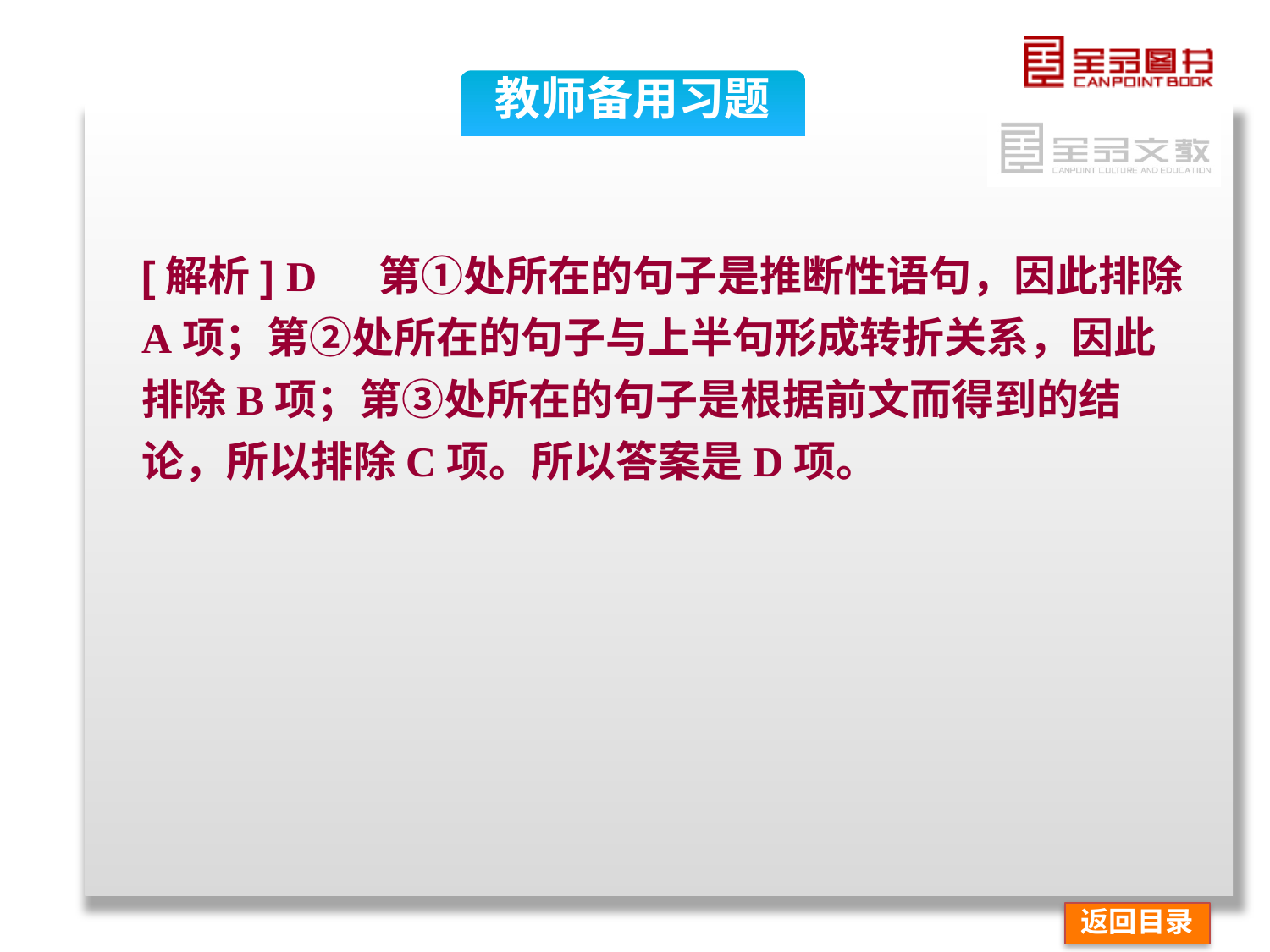

教师备用习题
[解析] D　 第①处所在的句子是推断性语句，因此排除A项；第②处所在的句子与上半句形成转折关系，因此排除B项；第③处所在的句子是根据前文而得到的结论，所以排除C项。所以答案是D项。
返回目录